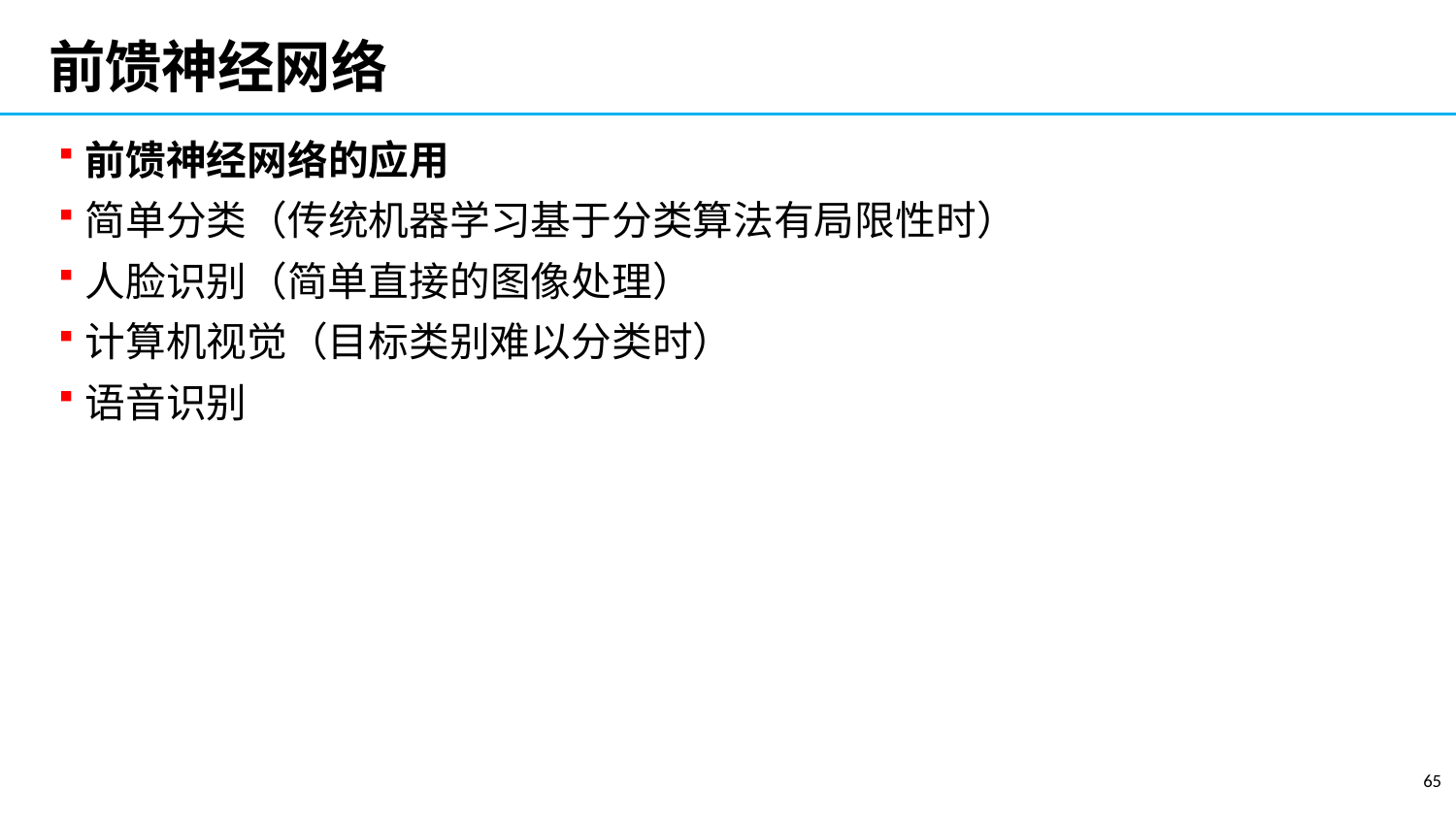

# 前馈神经网络

前馈神经网络的应用
简单分类（传统机器学习基于分类算法有局限性时）
人脸识别（简单直接的图像处理）
计算机视觉（目标类别难以分类时）
语音识别
65